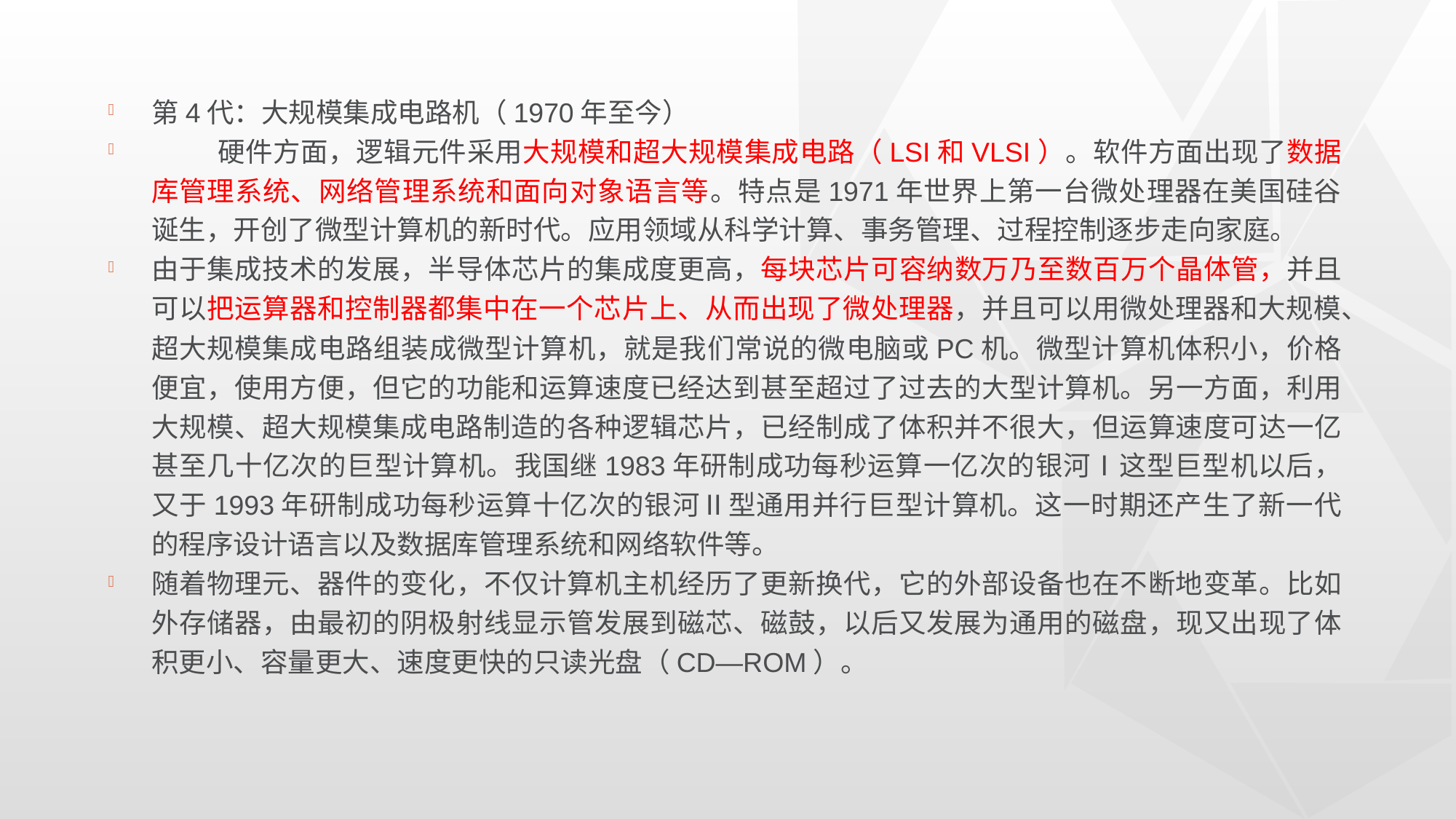

第4代：大规模集成电路机（1970年至今）
         硬件方面，逻辑元件采用大规模和超大规模集成电路（LSI和VLSI）。软件方面出现了数据库管理系统、网络管理系统和面向对象语言等。特点是1971年世界上第一台微处理器在美国硅谷诞生，开创了微型计算机的新时代。应用领域从科学计算、事务管理、过程控制逐步走向家庭。
由于集成技术的发展，半导体芯片的集成度更高，每块芯片可容纳数万乃至数百万个晶体管，并且可以把运算器和控制器都集中在一个芯片上、从而出现了微处理器，并且可以用微处理器和大规模、超大规模集成电路组装成微型计算机，就是我们常说的微电脑或PC机。微型计算机体积小，价格便宜，使用方便，但它的功能和运算速度已经达到甚至超过了过去的大型计算机。另一方面，利用大规模、超大规模集成电路制造的各种逻辑芯片，已经制成了体积并不很大，但运算速度可达一亿甚至几十亿次的巨型计算机。我国继1983年研制成功每秒运算一亿次的银河Ⅰ这型巨型机以后，又于1993年研制成功每秒运算十亿次的银河Ⅱ型通用并行巨型计算机。这一时期还产生了新一代的程序设计语言以及数据库管理系统和网络软件等。
随着物理元、器件的变化，不仅计算机主机经历了更新换代，它的外部设备也在不断地变革。比如外存储器，由最初的阴极射线显示管发展到磁芯、磁鼓，以后又发展为通用的磁盘，现又出现了体积更小、容量更大、速度更快的只读光盘（CD—ROM）。